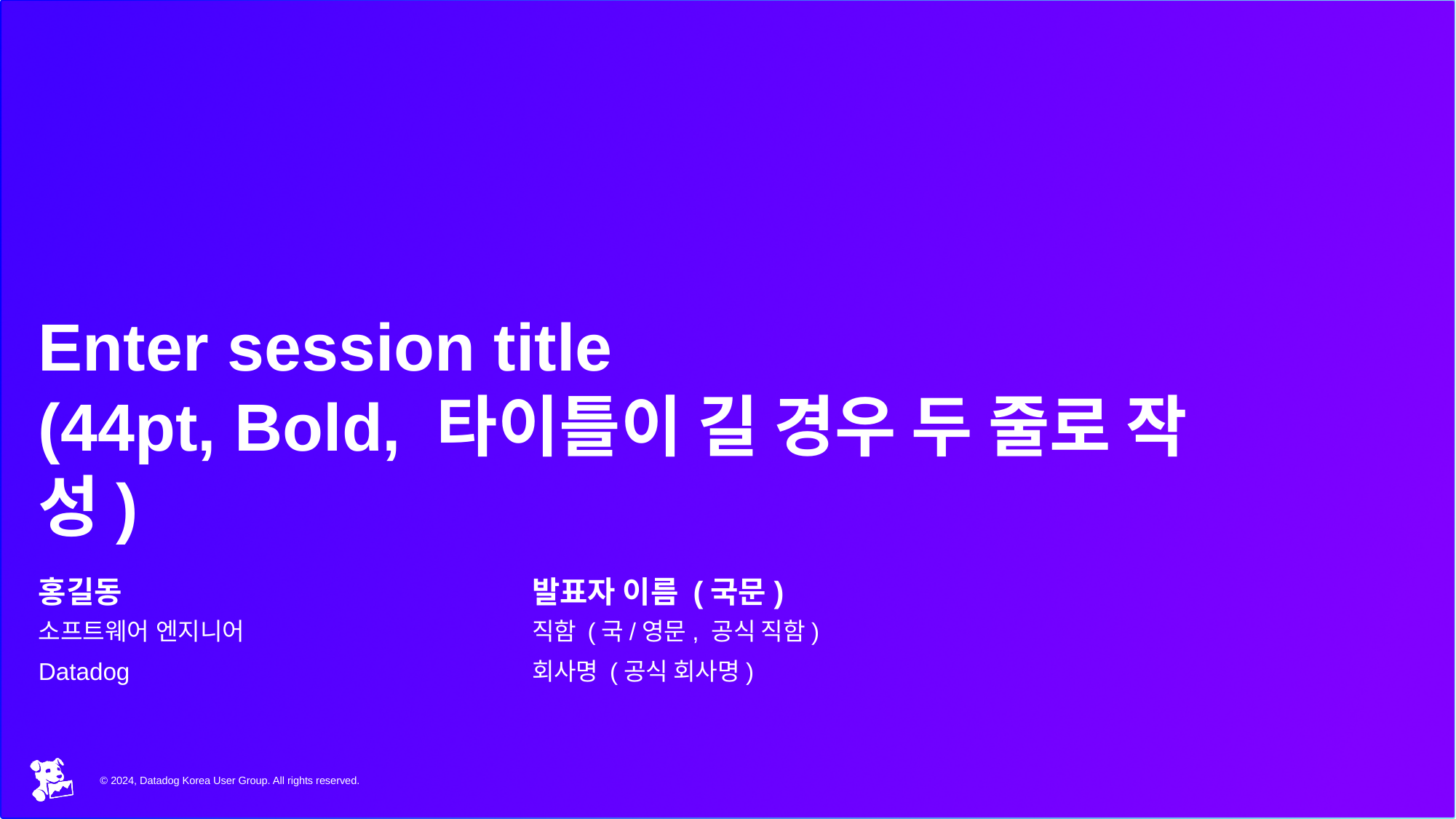

# Enter session title (44pt, Bold, 타이틀이 길 경우 두 줄로 작성)
홍길동
발표자 이름 (국문)
소프트웨어 엔지니어
Datadog
직함 (국/영문, 공식 직함)
회사명 (공식 회사명)